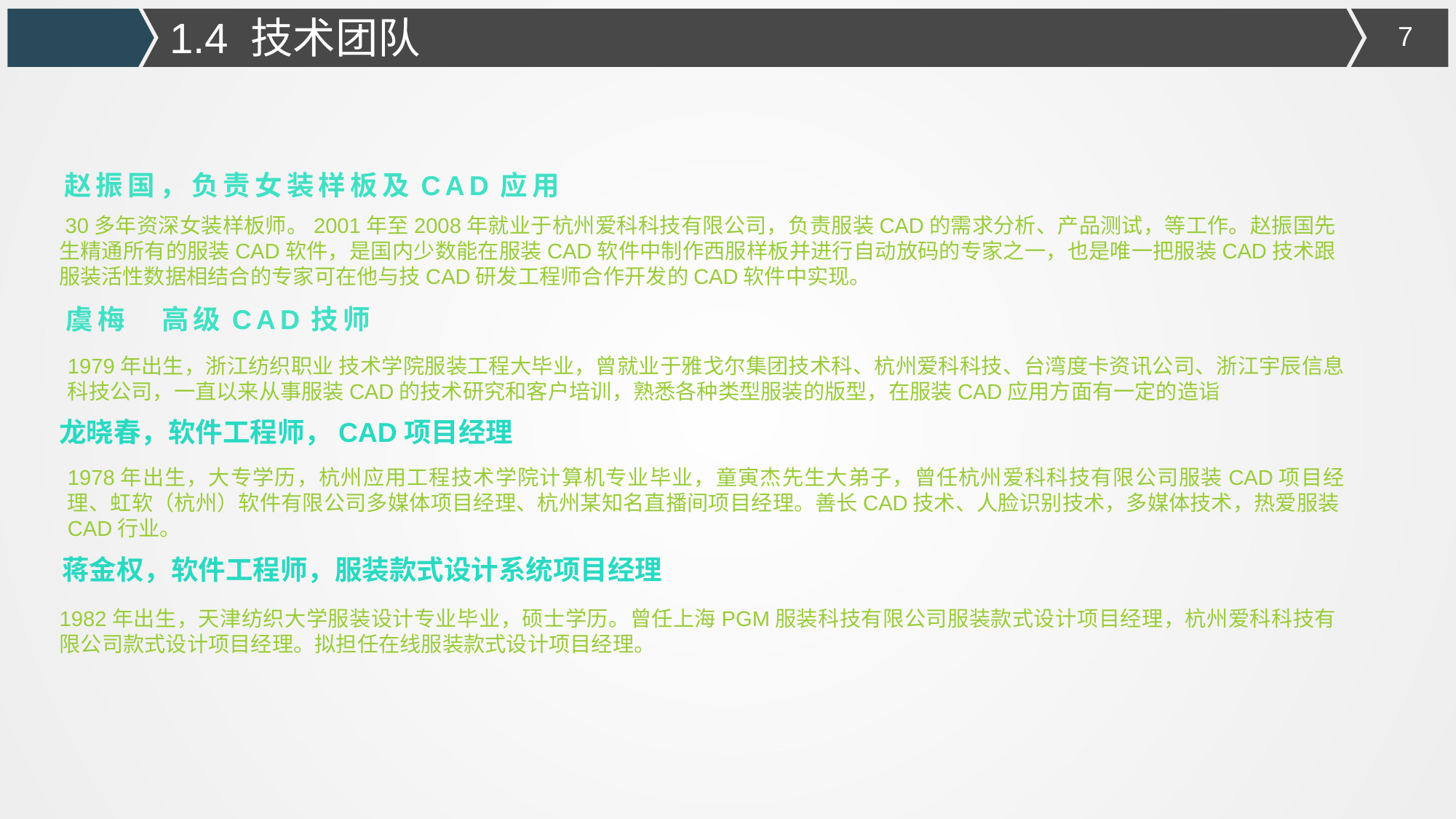

1.4 技术团队
赵振国，负责女装样板及CAD应用
 30多年资深女装样板师。2001年至2008年就业于杭州爱科科技有限公司，负责服装CAD的需求分析、产品测试，等工作。赵振国先生精通所有的服装CAD软件，是国内少数能在服装CAD软件中制作西服样板并进行自动放码的专家之一，也是唯一把服装CAD技术跟服装活性数据相结合的专家可在他与技CAD研发工程师合作开发的CAD软件中实现。
1979年出生，浙江纺织职业 技术学院服装工程大毕业，曾就业于雅戈尔集团技术科、杭州爱科科技、台湾度卡资讯公司、浙江宇辰信息科技公司，一直以来从事服装CAD的技术研究和客户培训，熟悉各种类型服装的版型，在服装CAD应用方面有一定的造诣
1978年出生，大专学历，杭州应用工程技术学院计算机专业毕业，童寅杰先生大弟子，曾任杭州爱科科技有限公司服装CAD项目经理、虹软（杭州）软件有限公司多媒体项目经理、杭州某知名直播间项目经理。善长CAD技术、人脸识别技术，多媒体技术，热爱服装CAD行业。
虞梅   高级CAD技师
龙晓春，软件工程师，CAD项目经理

蒋金权，软件工程师，服装款式设计系统项目经理

1982年出生，天津纺织大学服装设计专业毕业，硕士学历。曾任上海PGM服装科技有限公司服装款式设计项目经理，杭州爱科科技有限公司款式设计项目经理。拟担任在线服装款式设计项目经理。